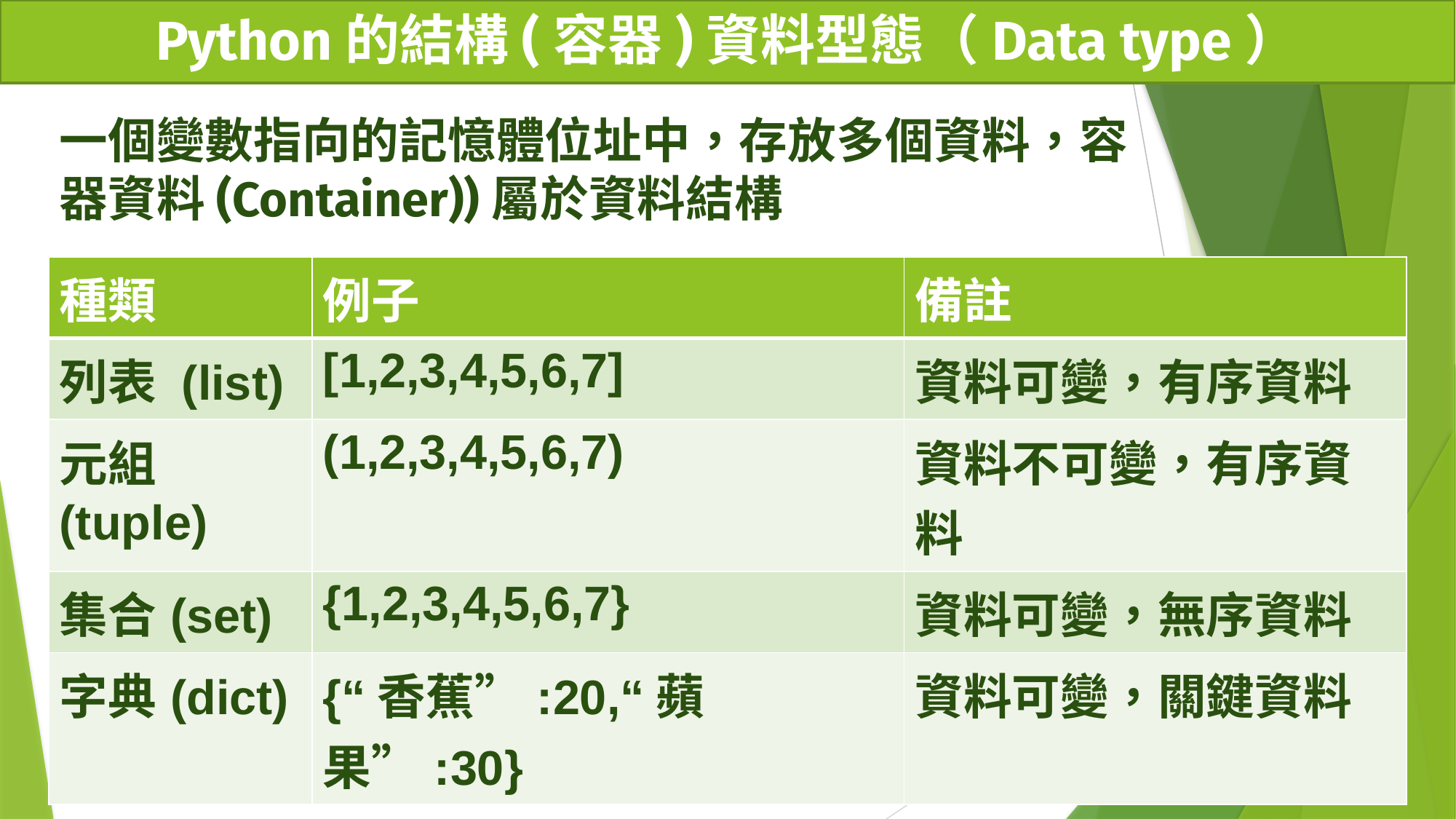

# Python的結構(容器)資料型態（Data type）
一個變數指向的記憶體位址中，存放多個資料，容器資料(Container))屬於資料結構
| 種類 | 例子 | 備註 |
| --- | --- | --- |
| 列表 (list) | [1,2,3,4,5,6,7] | 資料可變，有序資料 |
| 元組(tuple) | (1,2,3,4,5,6,7) | 資料不可變，有序資料 |
| 集合(set) | {1,2,3,4,5,6,7} | 資料可變，無序資料 |
| 字典(dict) | {“香蕉”:20,“蘋果”:30} | 資料可變，關鍵資料 |